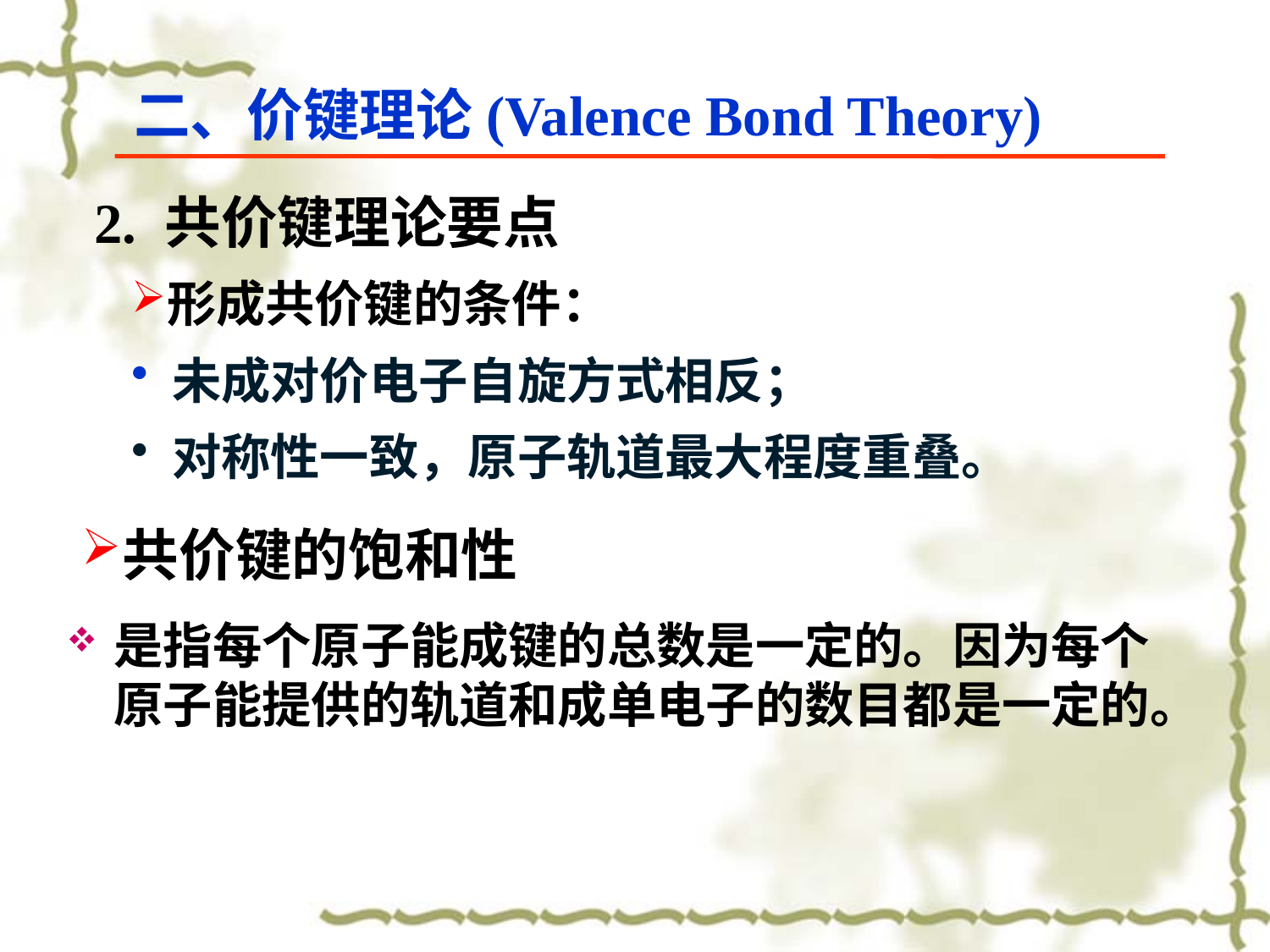

二、价键理论(Valence Bond Theory)

2. 共价键理论要点
形成共价键的条件：
 未成对价电子自旋方式相反；
 对称性一致，原子轨道最大程度重叠。

共价键的饱和性
是指每个原子能成键的总数是一定的。因为每个原子能提供的轨道和成单电子的数目都是一定的。